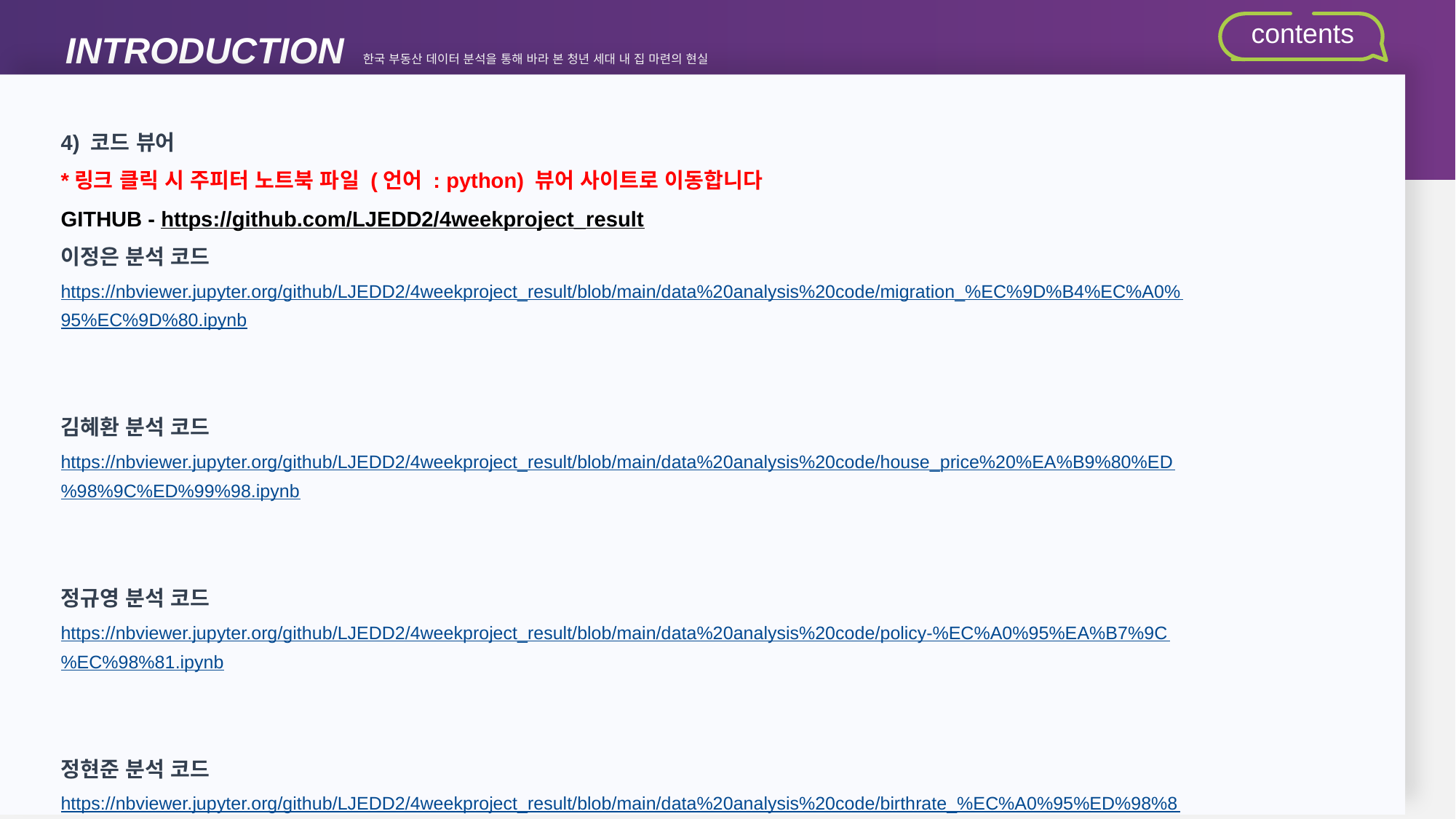

INTRODUCTION 한국 부동산 데이터 분석을 통해 바라 본 청년 세대 내 집 마련의 현실
contents

4) 코드 뷰어
*링크 클릭 시 주피터 노트북 파일 (언어 : python) 뷰어 사이트로 이동합니다
GITHUB - https://github.com/LJEDD2/4weekproject_result
이정은 분석 코드
https://nbviewer.jupyter.org/github/LJEDD2/4weekproject_result/blob/main/data%20analysis%20code/migration_%EC%9D%B4%EC%A0%95%EC%9D%80.ipynb

김혜환 분석 코드
https://nbviewer.jupyter.org/github/LJEDD2/4weekproject_result/blob/main/data%20analysis%20code/house_price%20%EA%B9%80%ED%98%9C%ED%99%98.ipynb

정규영 분석 코드
https://nbviewer.jupyter.org/github/LJEDD2/4weekproject_result/blob/main/data%20analysis%20code/policy-%EC%A0%95%EA%B7%9C%EC%98%81.ipynb

정현준 분석 코드
https://nbviewer.jupyter.org/github/LJEDD2/4weekproject_result/blob/main/data%20analysis%20code/birthrate_%EC%A0%95%ED%98%84%EC%A4%80.ipynb